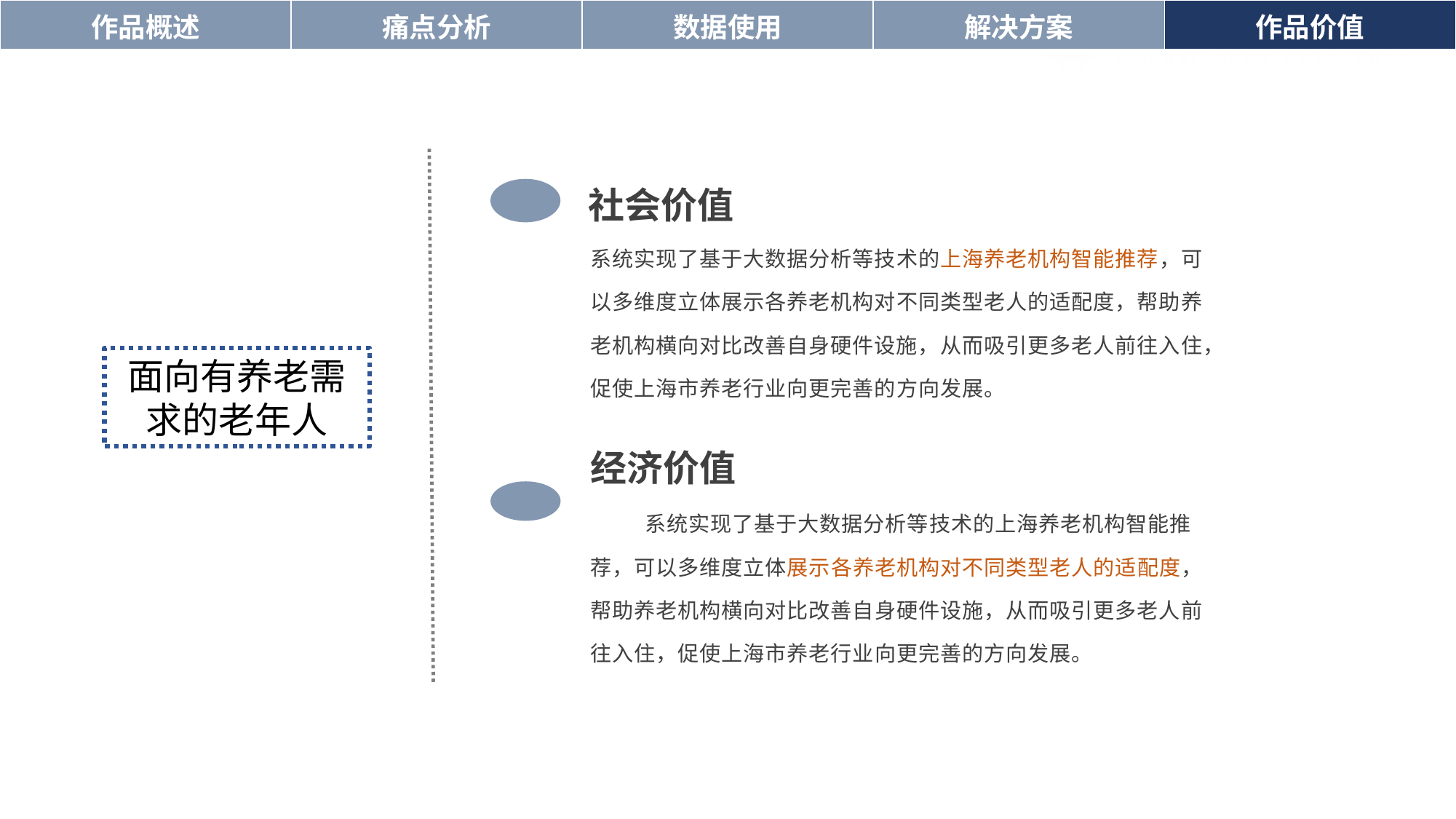

| 作品概述 | 痛点分析 | 数据使用 | 解决方案 | 作品价值 |
| --- | --- | --- | --- | --- |
社会价值

系统实现了基于大数据分析等技术的上海养老机构智能推荐，可以多维度立体展示各养老机构对不同类型老人的适配度，帮助养老机构横向对比改善自身硬件设施，从而吸引更多老人前往入住，促使上海市养老行业向更完善的方向发展。
面向有养老需求的老年人
经济价值
系统实现了基于大数据分析等技术的上海养老机构智能推荐，可以多维度立体展示各养老机构对不同类型老人的适配度，帮助养老机构横向对比改善自身硬件设施，从而吸引更多老人前往入住，促使上海市养老行业向更完善的方向发展。